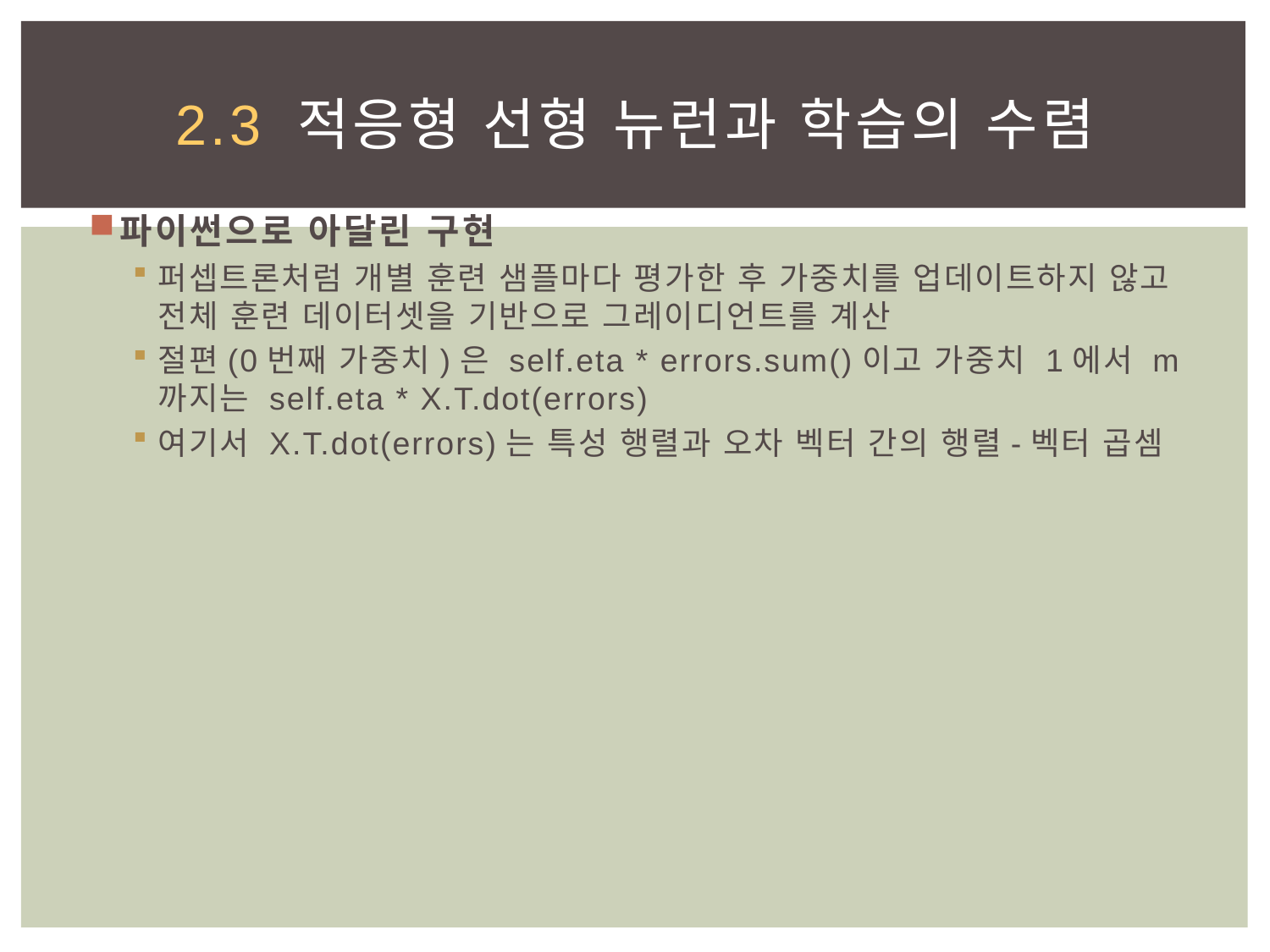

# 2.3 적응형 선형 뉴런과 학습의 수렴
파이썬으로 아달린 구현
퍼셉트론처럼 개별 훈련 샘플마다 평가한 후 가중치를 업데이트하지 않고 전체 훈련 데이터셋을 기반으로 그레이디언트를 계산
절편(0번째 가중치)은 self.eta * errors.sum()이고 가중치 1에서 m까지는 self.eta * X.T.dot(errors)
여기서 X.T.dot(errors)는 특성 행렬과 오차 벡터 간의 행렬-벡터 곱셈